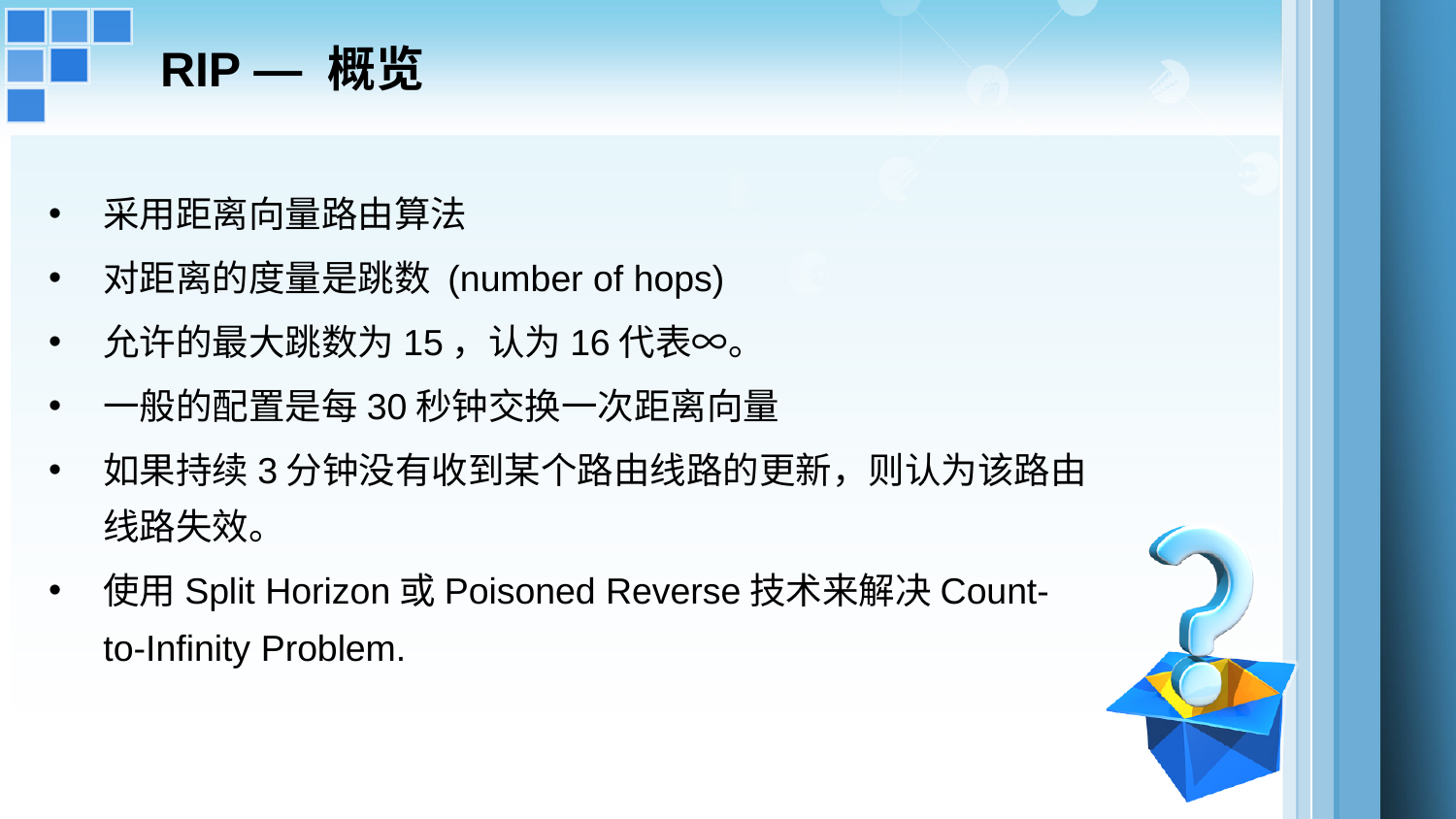

RIP — 概览
采用距离向量路由算法
对距离的度量是跳数 (number of hops)
允许的最大跳数为15，认为16代表∞。
一般的配置是每30秒钟交换一次距离向量
如果持续3分钟没有收到某个路由线路的更新，则认为该路由线路失效。
使用Split Horizon或Poisoned Reverse技术来解决Count-to-Infinity Problem.